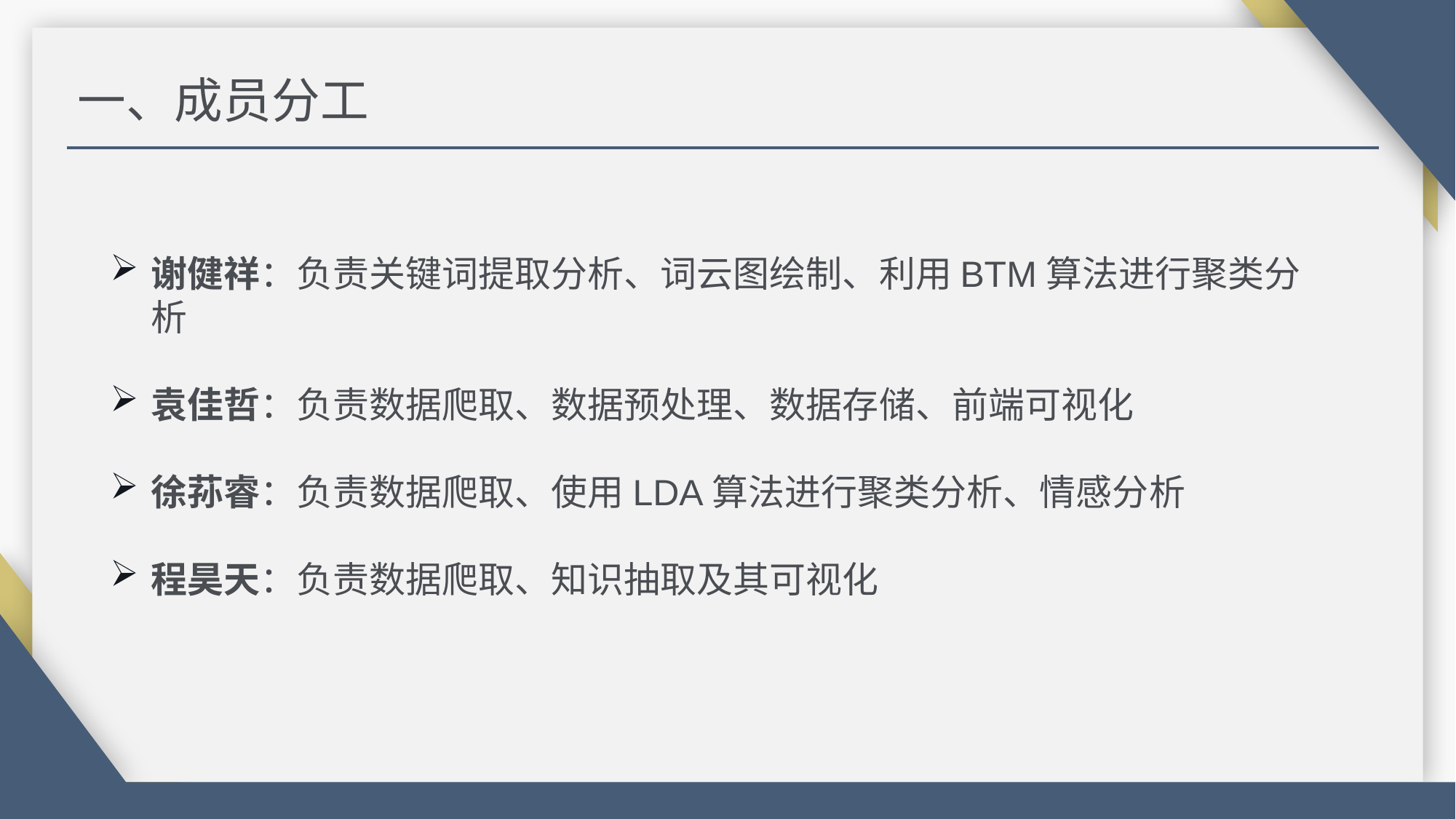

一、成员分工

谢健祥：负责关键词提取分析、词云图绘制、利用BTM算法进行聚类分析

袁佳哲：负责数据爬取、数据预处理、数据存储、前端可视化

徐荪睿：负责数据爬取、使用LDA算法进行聚类分析、情感分析

程昊天：负责数据爬取、知识抽取及其可视化